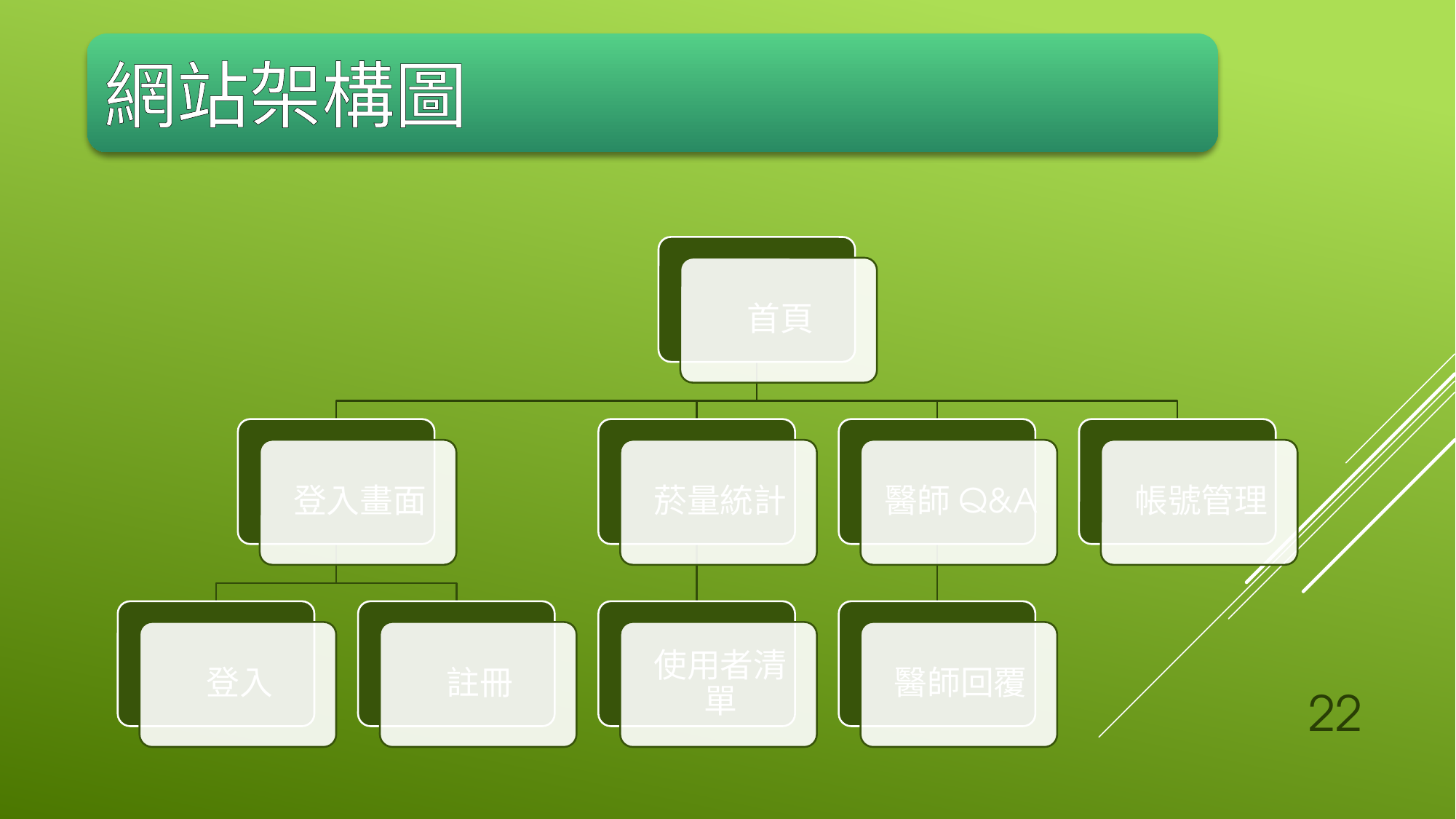

網站架構圖
首頁
登入畫面
登入
註冊
菸量統計
使用者清單
醫師Q&A
醫師回覆
帳號管理
22